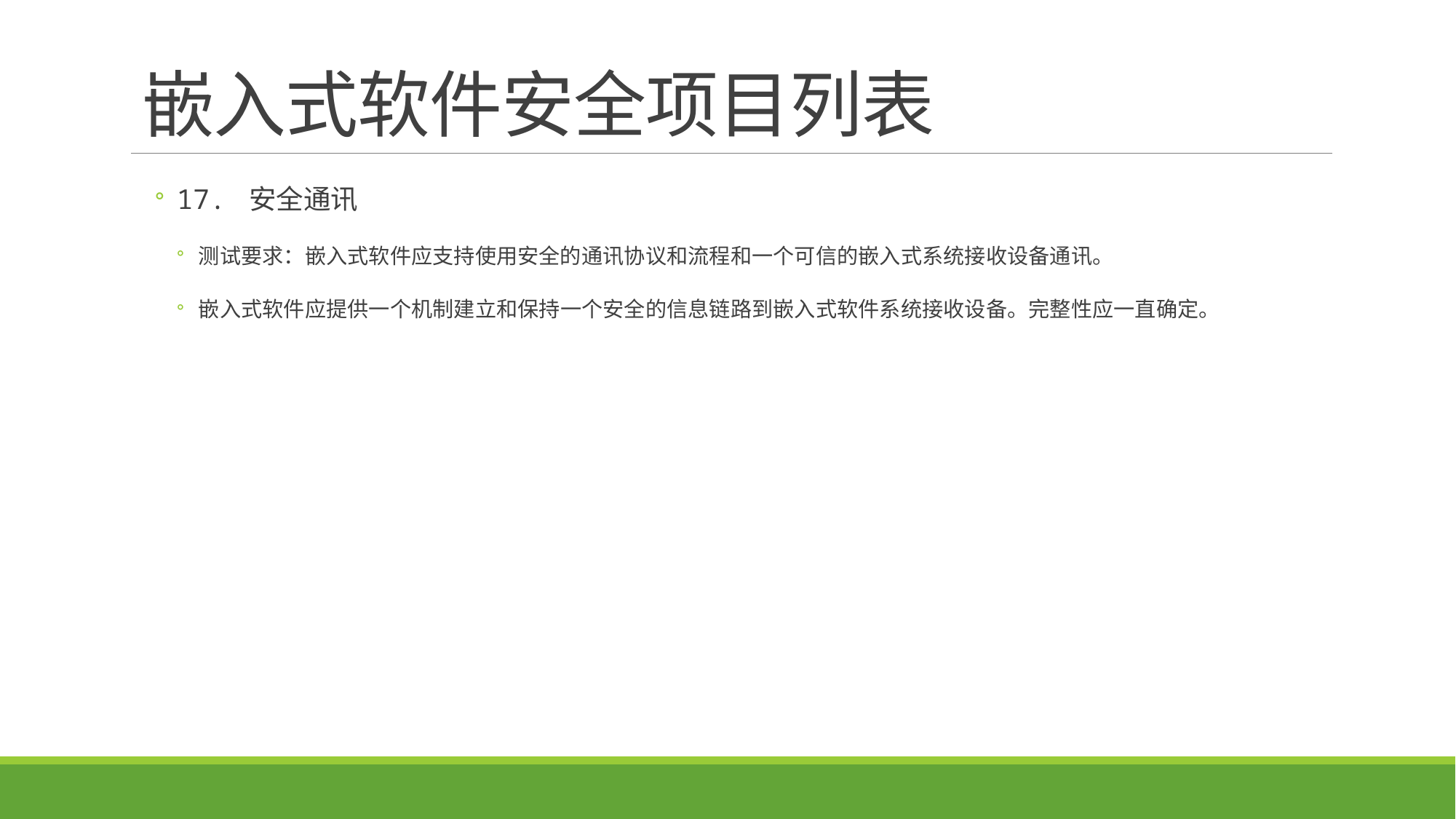

# 嵌入式软件安全项目列表
17. 安全通讯
测试要求：嵌入式软件应支持使用安全的通讯协议和流程和一个可信的嵌入式系统接收设备通讯。
嵌入式软件应提供一个机制建立和保持一个安全的信息链路到嵌入式软件系统接收设备。完整性应一直确定。